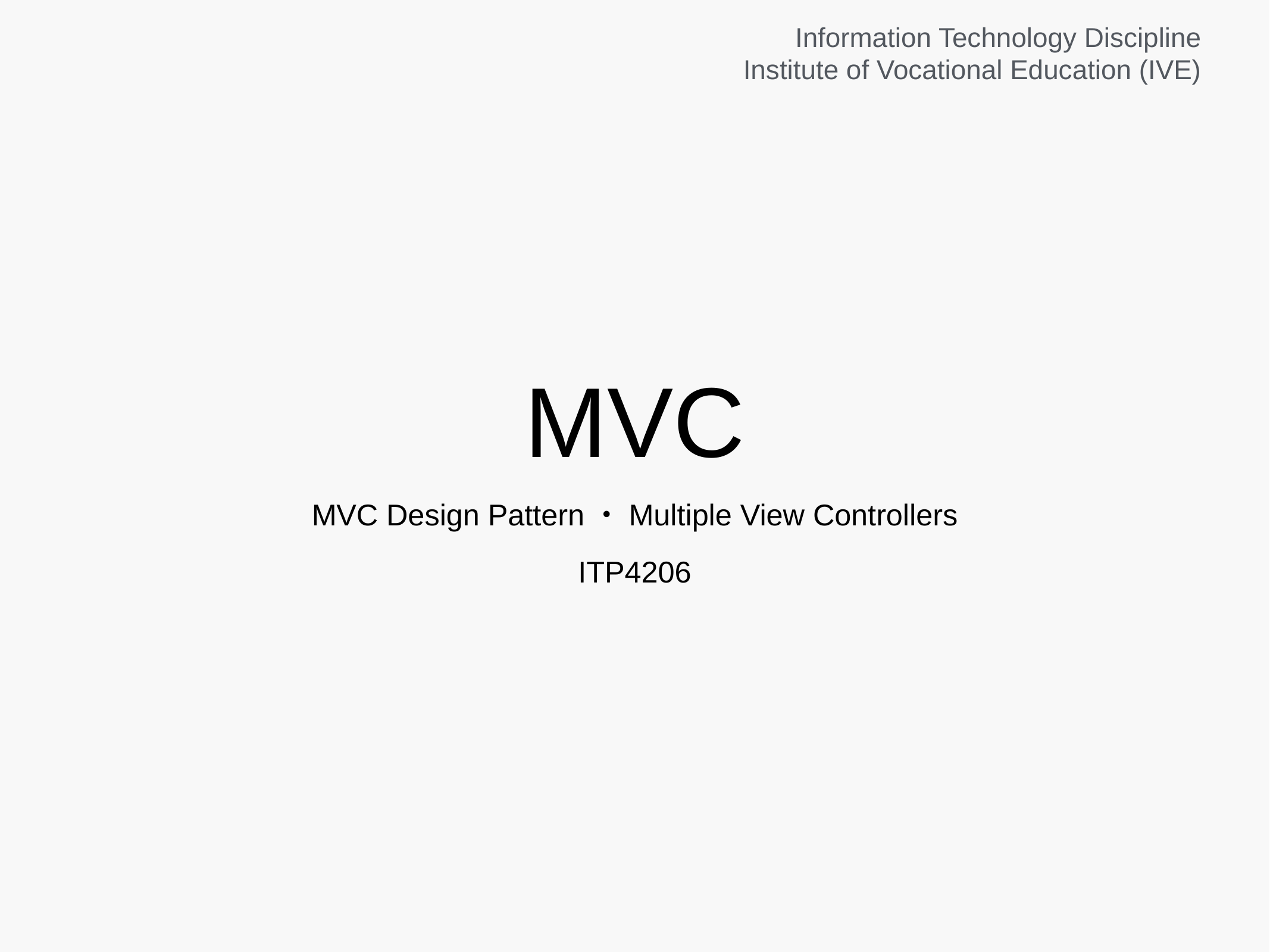

# MVC
MVC Design Pattern・Multiple View Controllers
ITP4206